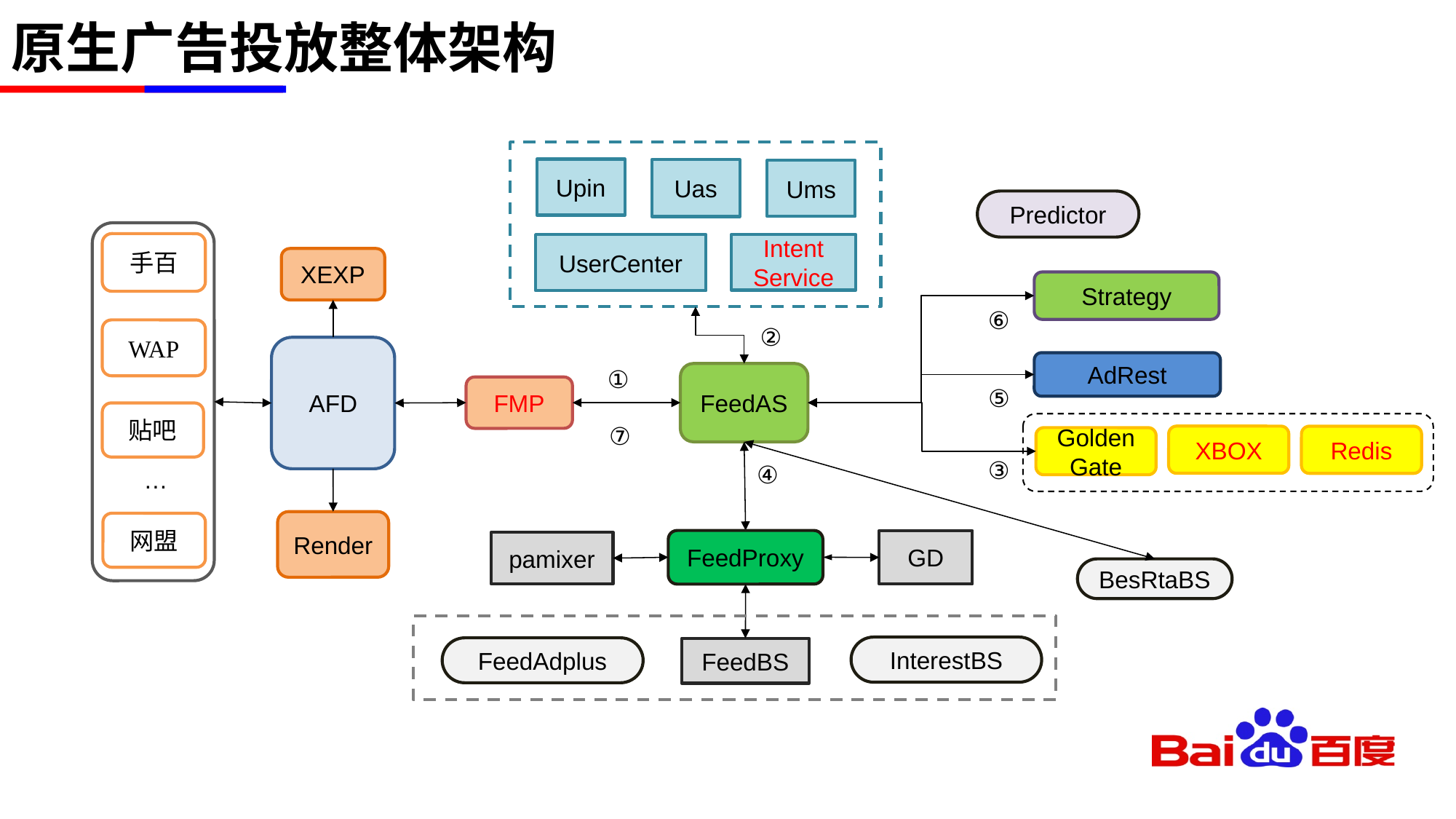

# 原生广告投放整体架构

Upin
Uas
Ums
Intent
Service
UserCenter
Predictor

手百
WAP
贴吧
…
网盟
XEXP
Strategy
⑥
②
AFD
AdRest
①
FeedAS
FMP
⑤

⑦
XBOX
Redis
GoldenGate
③
④
Render
FeedProxy
GD
pamixer

InterestBS
FeedAdplus
FeedBS
BesRtaBS